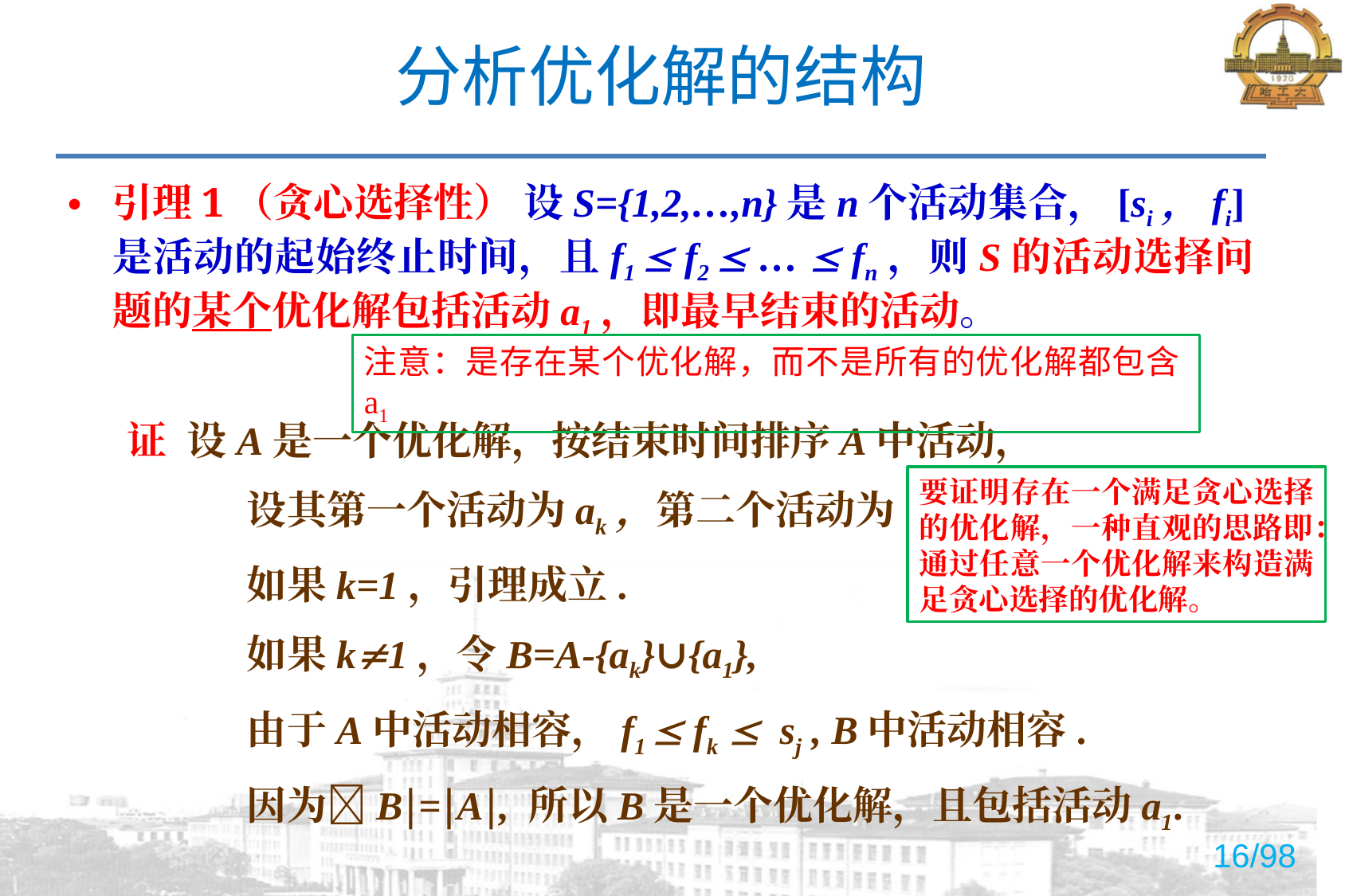

# 分析优化解的结构
引理1（贪心选择性） 设S={1,2,…,n}是n个活动集合，[si，fi]是活动的起始终止时间，且f1 ≤ f2 ≤ … ≤ fn，则S的活动选择问题的某个优化解包括活动a1，即最早结束的活动。

证  设A是一个优化解，按结束时间排序A中活动，
	设其第一个活动为ak，第二个活动为aj.
	如果k=1，引理成立.
	如果k≠1，令B=A-{ak}∪{a1},
	由于A中活动相容，f1 ≤ fk ≤  sj , B中活动相容.
	因为|B|=|A|, 所以B是一个优化解，且包括活动a1.

注意：是存在某个优化解，而不是所有的优化解都包含a1
要证明存在一个满足贪心选择的优化解，一种直观的思路即：通过任意一个优化解来构造满足贪心选择的优化解。